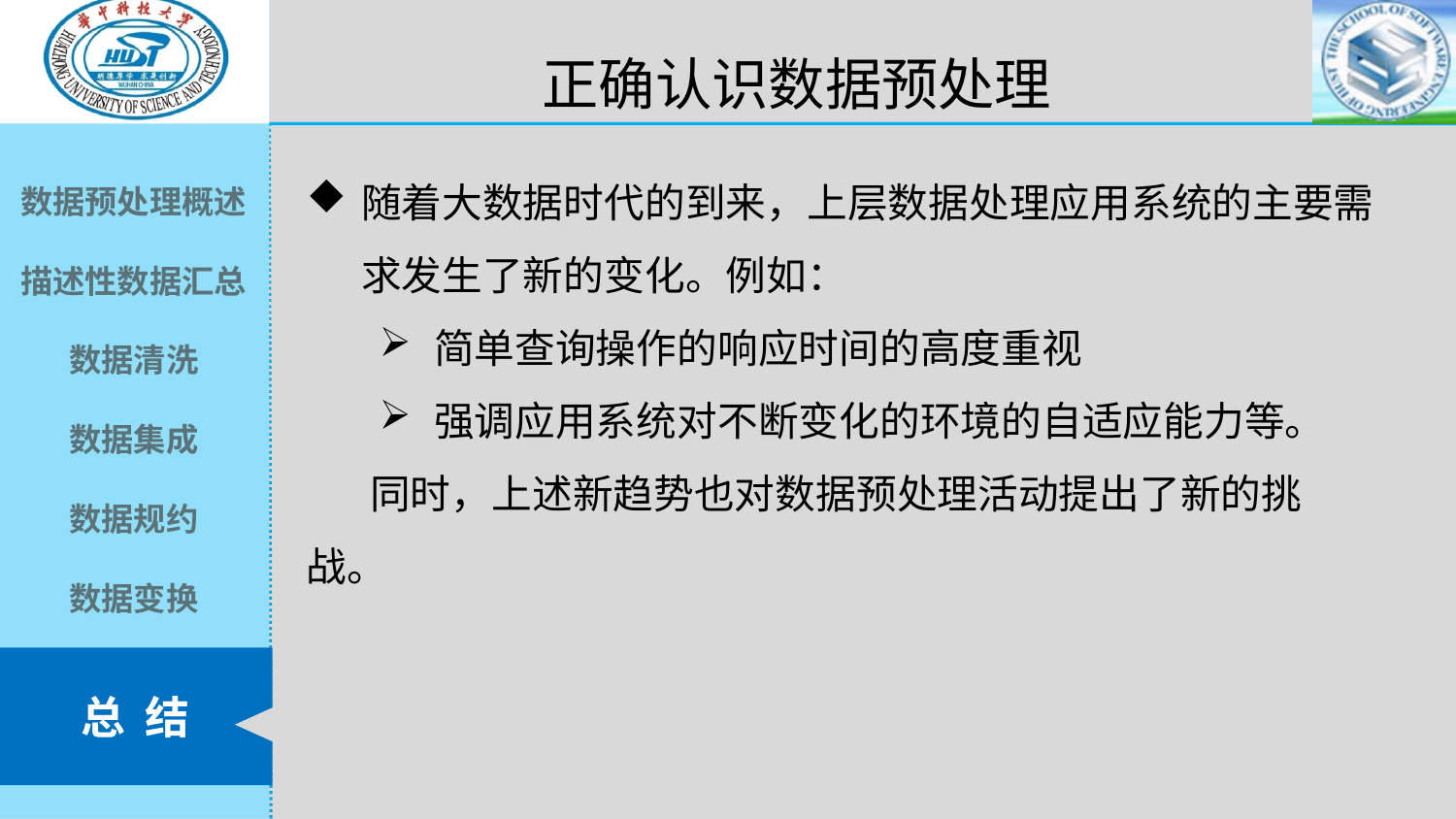

正确认识数据预处理
随着大数据时代的到来，上层数据处理应用系统的主要需求发生了新的变化。例如：
简单查询操作的响应时间的高度重视
强调应用系统对不断变化的环境的自适应能力等。
      同时，上述新趋势也对数据预处理活动提出了新的挑战。